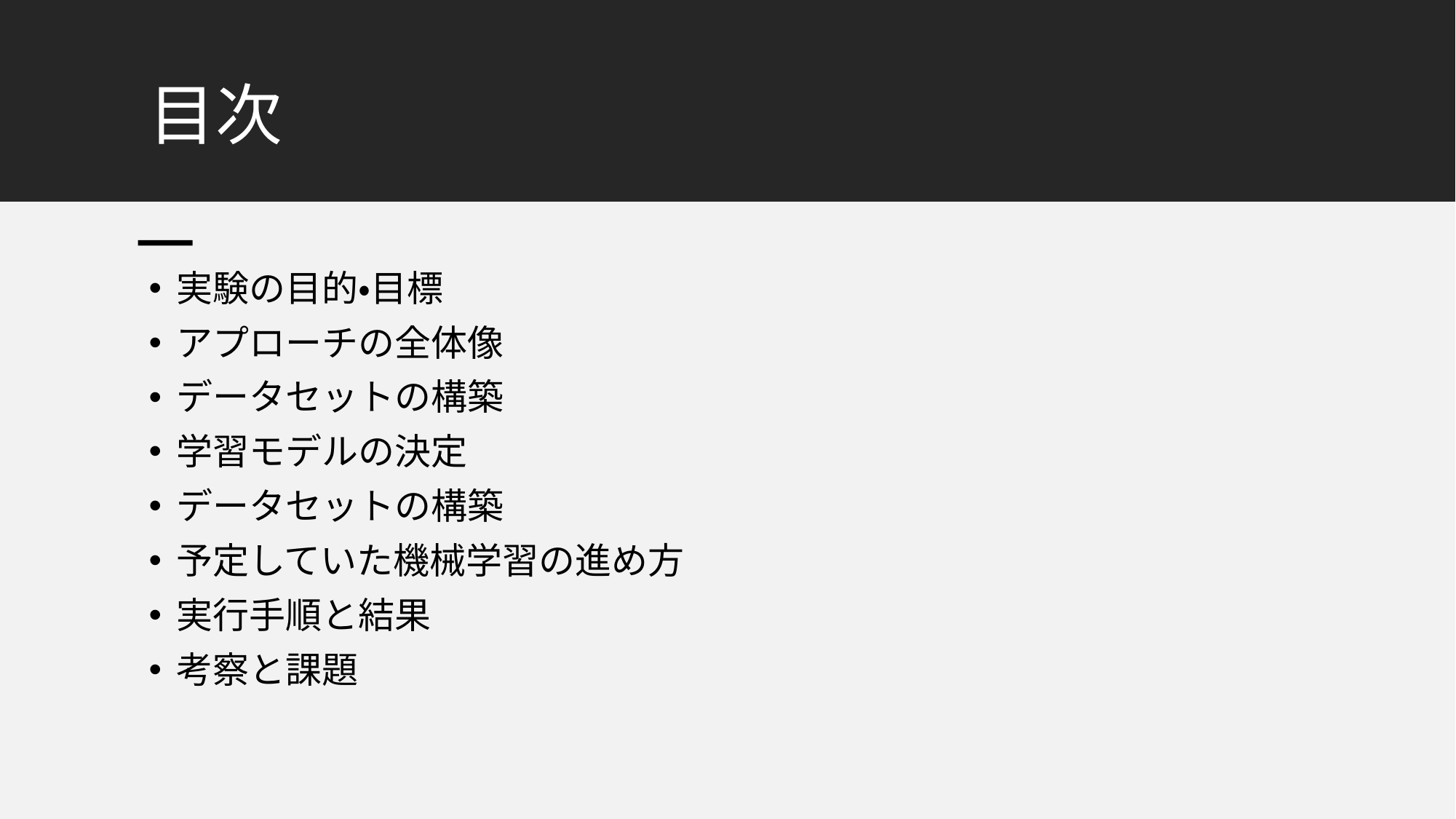

# 目次

実験の目的・目標
アプローチの全体像
データセットの構築
学習モデルの決定
データセットの構築
予定していた機械学習の進め方
実行手順と結果
考察と課題